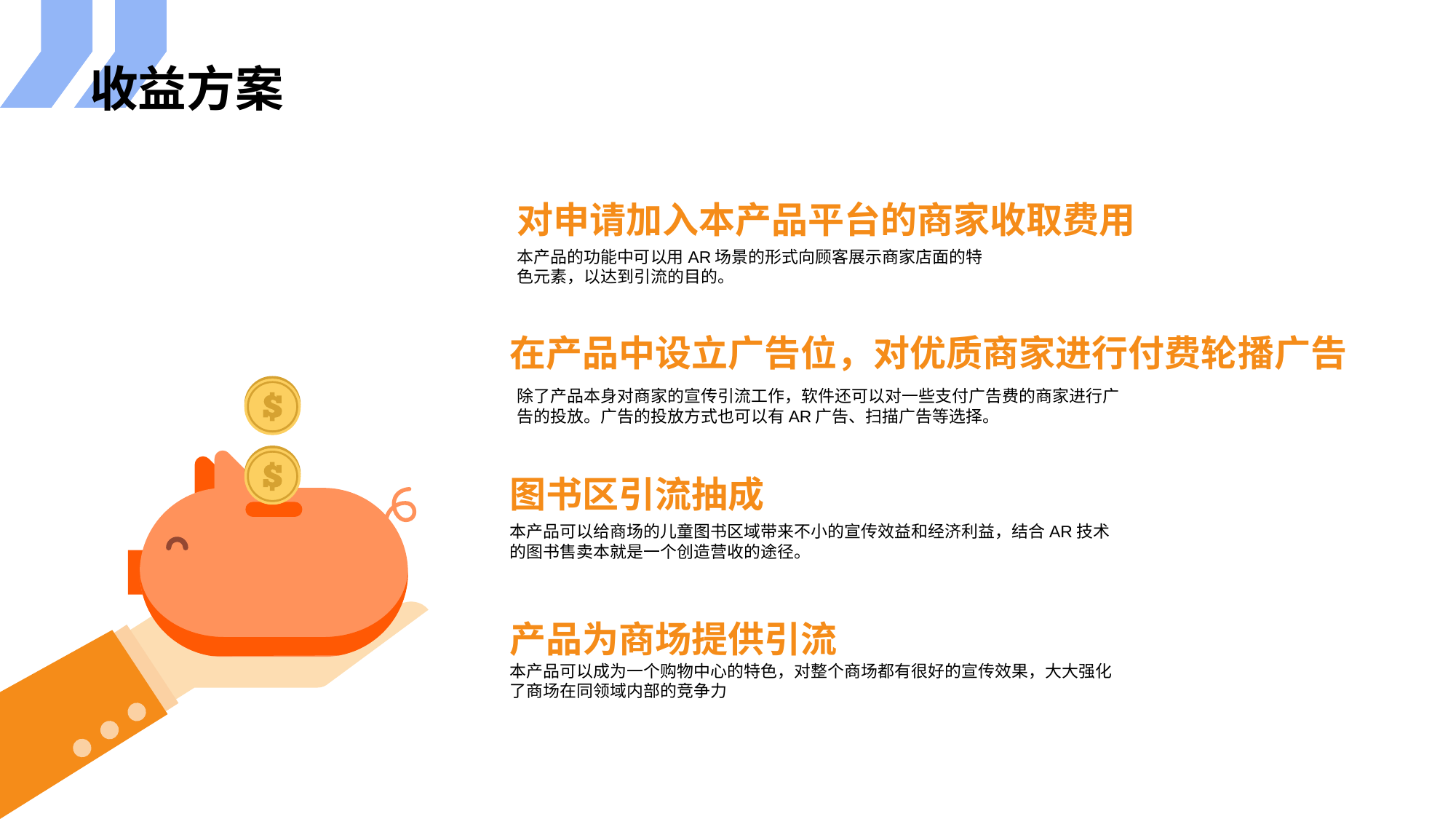

# 收益方案
对申请加入本产品平台的商家收取费用
本产品的功能中可以用AR场景的形式向顾客展示商家店面的特色元素，以达到引流的目的。
在产品中设立广告位，对优质商家进行付费轮播广告

除了产品本身对商家的宣传引流工作，软件还可以对一些支付广告费的商家进行广告的投放。广告的投放方式也可以有AR广告、扫描广告等选择。
图书区引流抽成
本产品可以给商场的儿童图书区域带来不小的宣传效益和经济利益，结合AR技术的图书售卖本就是一个创造营收的途径。
产品为商场提供引流
本产品可以成为一个购物中心的特色，对整个商场都有很好的宣传效果，大大强化了商场在同领域内部的竞争力